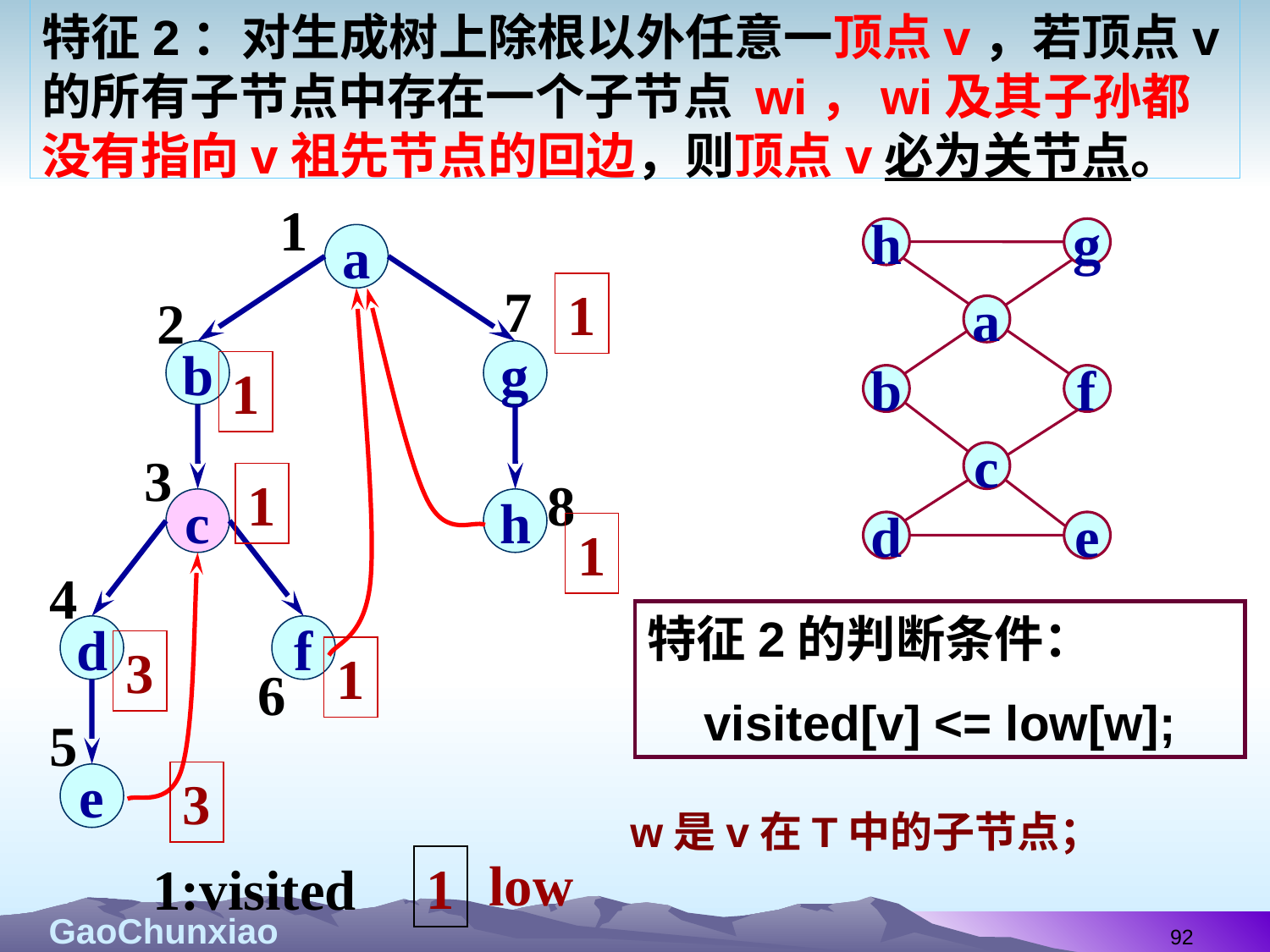

特征2：对生成树上除根以外任意一顶点v，若顶点v的所有子节点中存在一个子节点 wi，wi及其子孙都没有指向v祖先节点的回边，则顶点v必为关节点。
1
h
g

a
b
f

c
d
e

a

7
1
2

b
g
1

3
1
8
c
h
1

4
特征2的判断条件：
visited[v] <= low[w];
d
f
3
1
6

5
3
e
w是v在T中的子节点；
low
1
1:visited
92